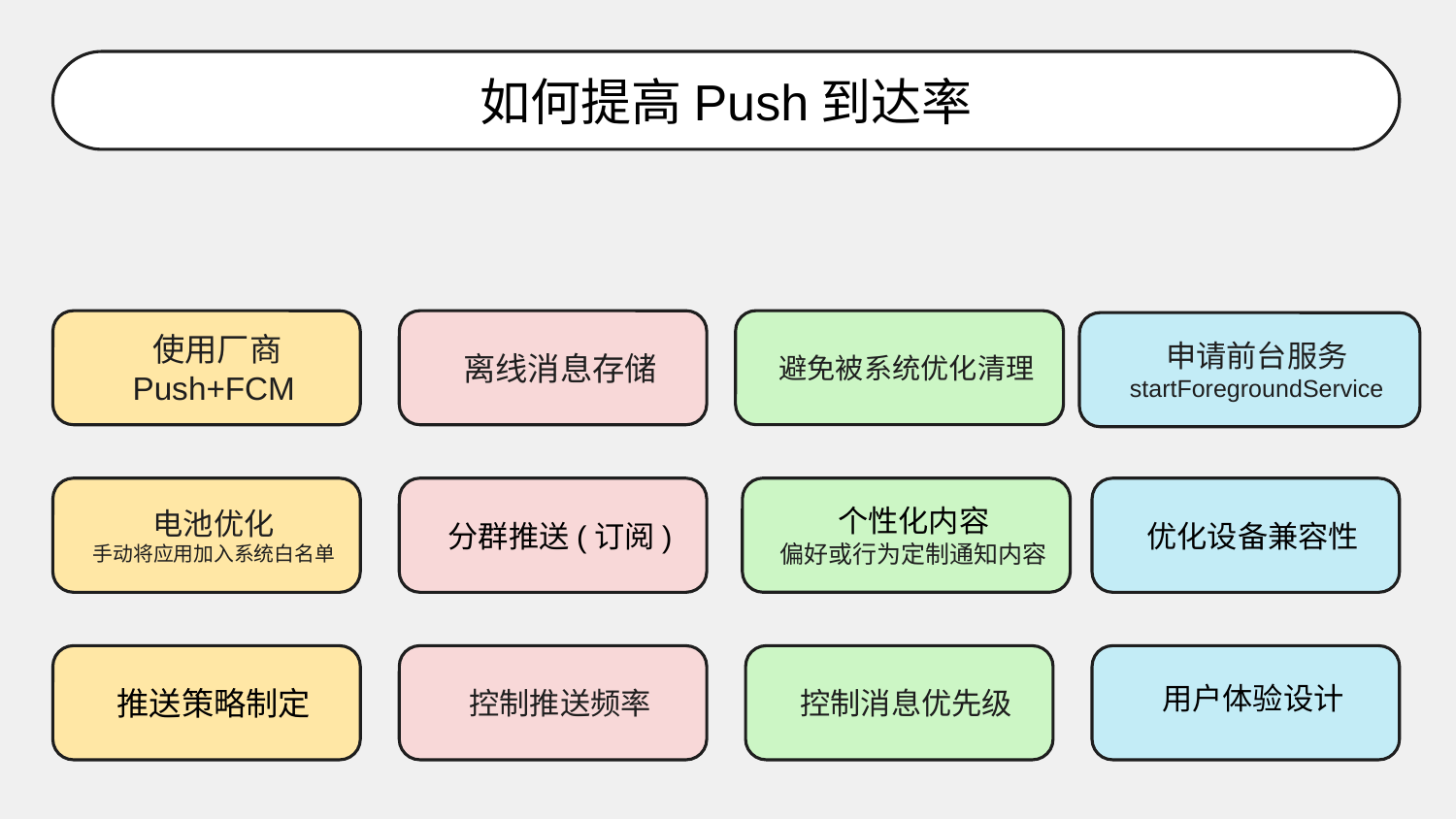

如何提高Push到达率
避免被系统优化清理
 使用厂商Push+FCM
离线消息存储
申请前台服务
startForegroundService
个性化内容
偏好或行为定制通知内容
电池优化
手动将应用加入系统白名单
分群推送(订阅)
优化设备兼容性
推送策略制定
控制推送频率
控制消息优先级
用户体验设计